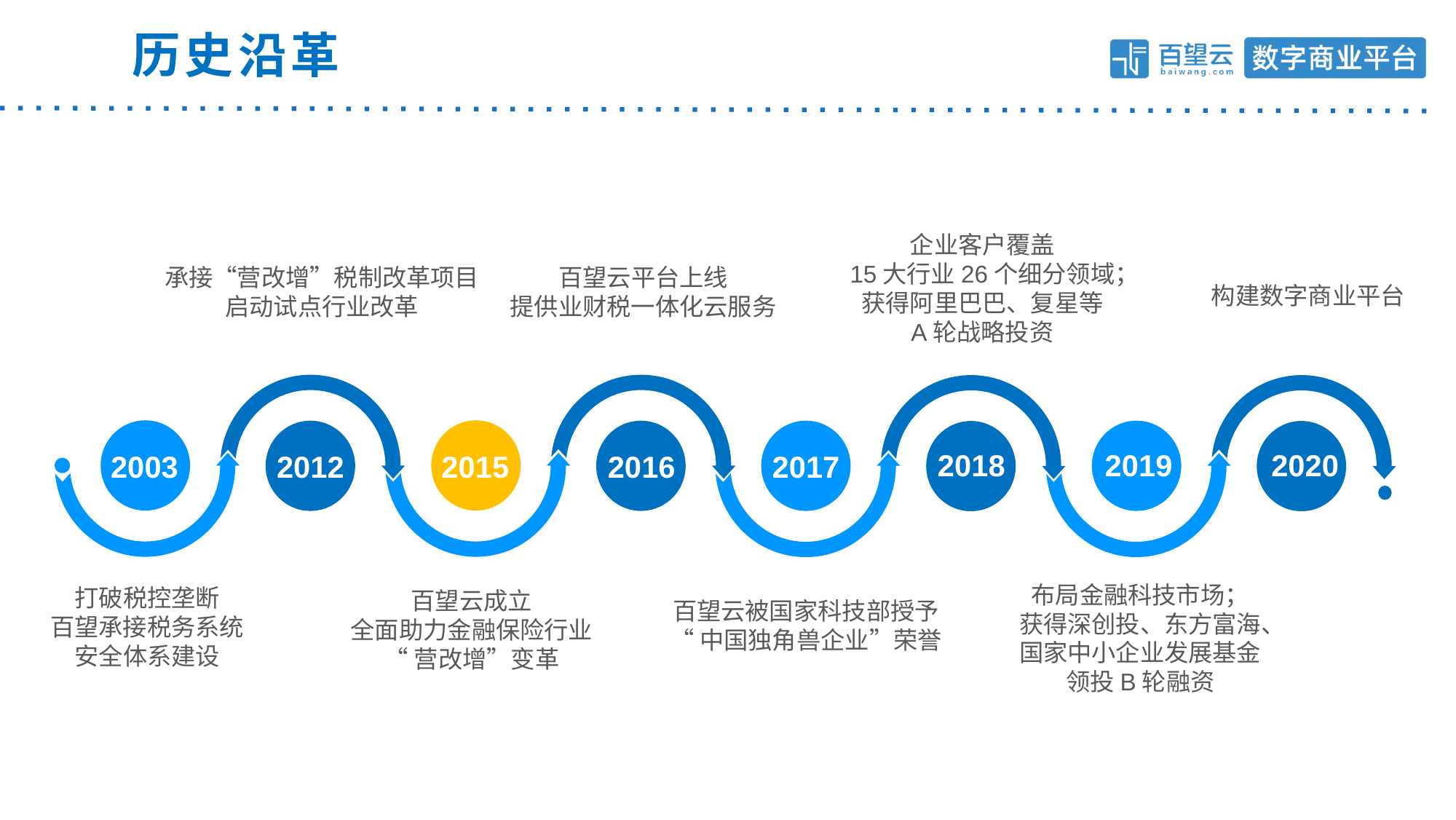

历史沿革
企业客户覆盖
15大行业26个细分领域；
获得阿里巴巴、复星等
A轮战略投资
承接“营改增”税制改革项目
启动试点行业改革
百望云平台上线
提供业财税一体化云服务
构建数字商业平台

2018
2019
2020
2003
2012
2015
2016
2017
布局金融科技市场；
获得深创投、东方富海、国家中小企业发展基金领投B轮融资

打破税控垄断
百望承接税务系统
安全体系建设
百望云成立
全面助力金融保险行业
“营改增”变革
百望云被国家科技部授予
“中国独角兽企业”荣誉